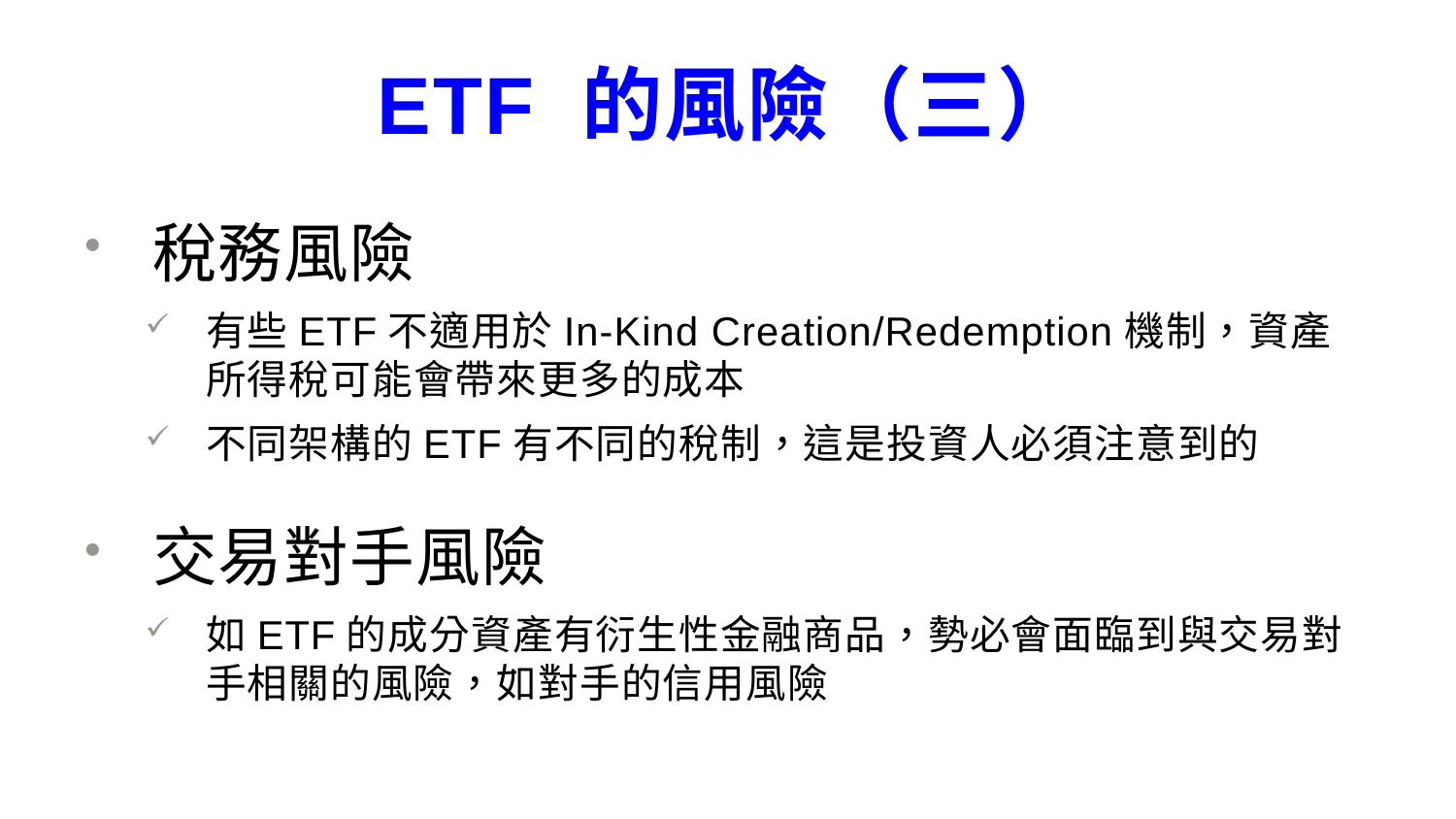

ETF 的風險（三）
稅務風險
有些ETF不適用於In-Kind Creation/Redemption機制，資產所得稅可能會帶來更多的成本
不同架構的ETF有不同的稅制，這是投資人必須注意到的

交易對手風險
如ETF的成分資產有衍生性金融商品，勢必會面臨到與交易對手相關的風險，如對手的信用風險